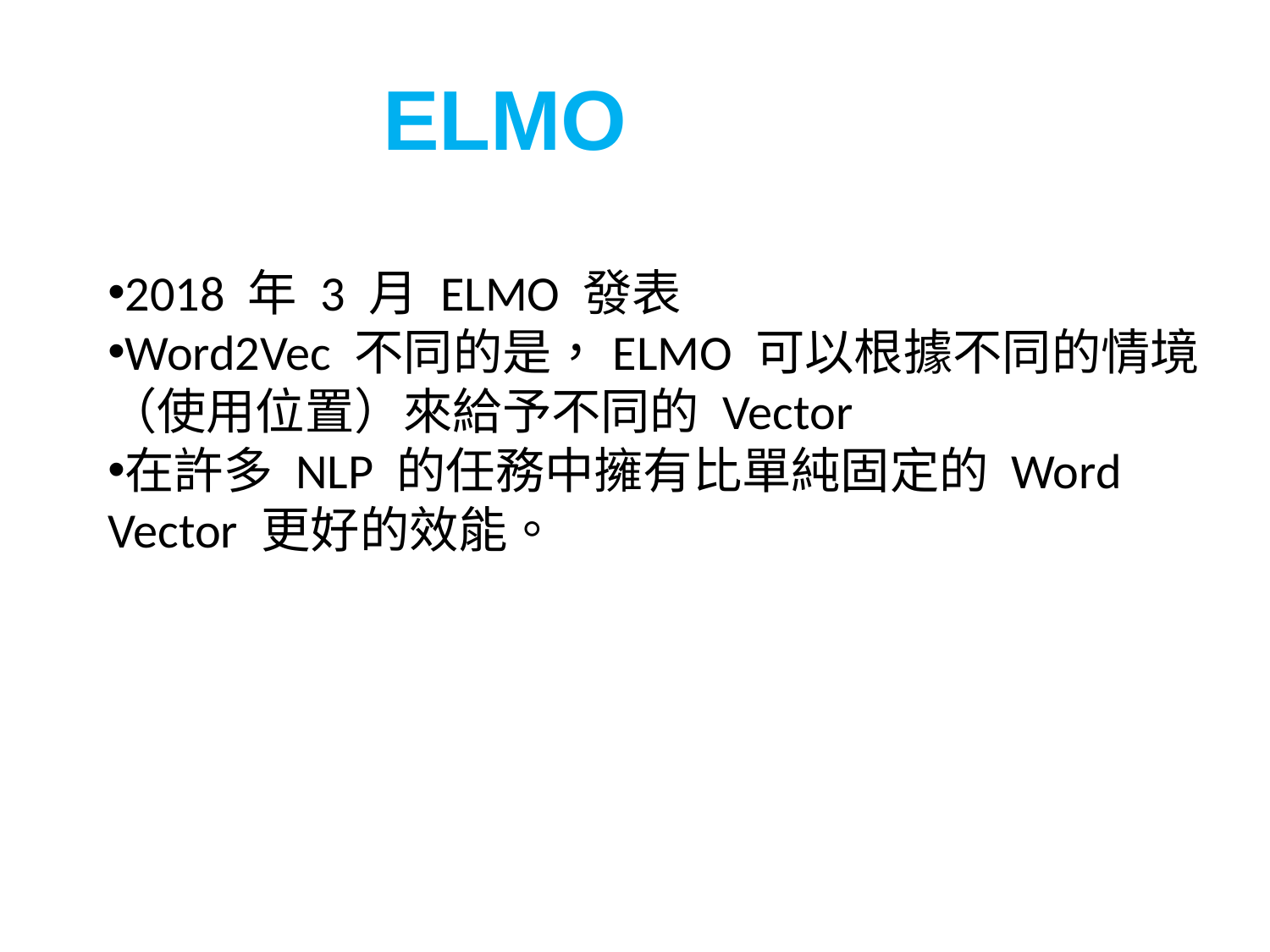

ELMO
2018 年 3 月 ELMO 發表
Word2Vec 不同的是，ELMO 可以根據不同的情境（使用位置）來給予不同的 Vector
在許多 NLP 的任務中擁有比單純固定的 Word Vector 更好的效能。